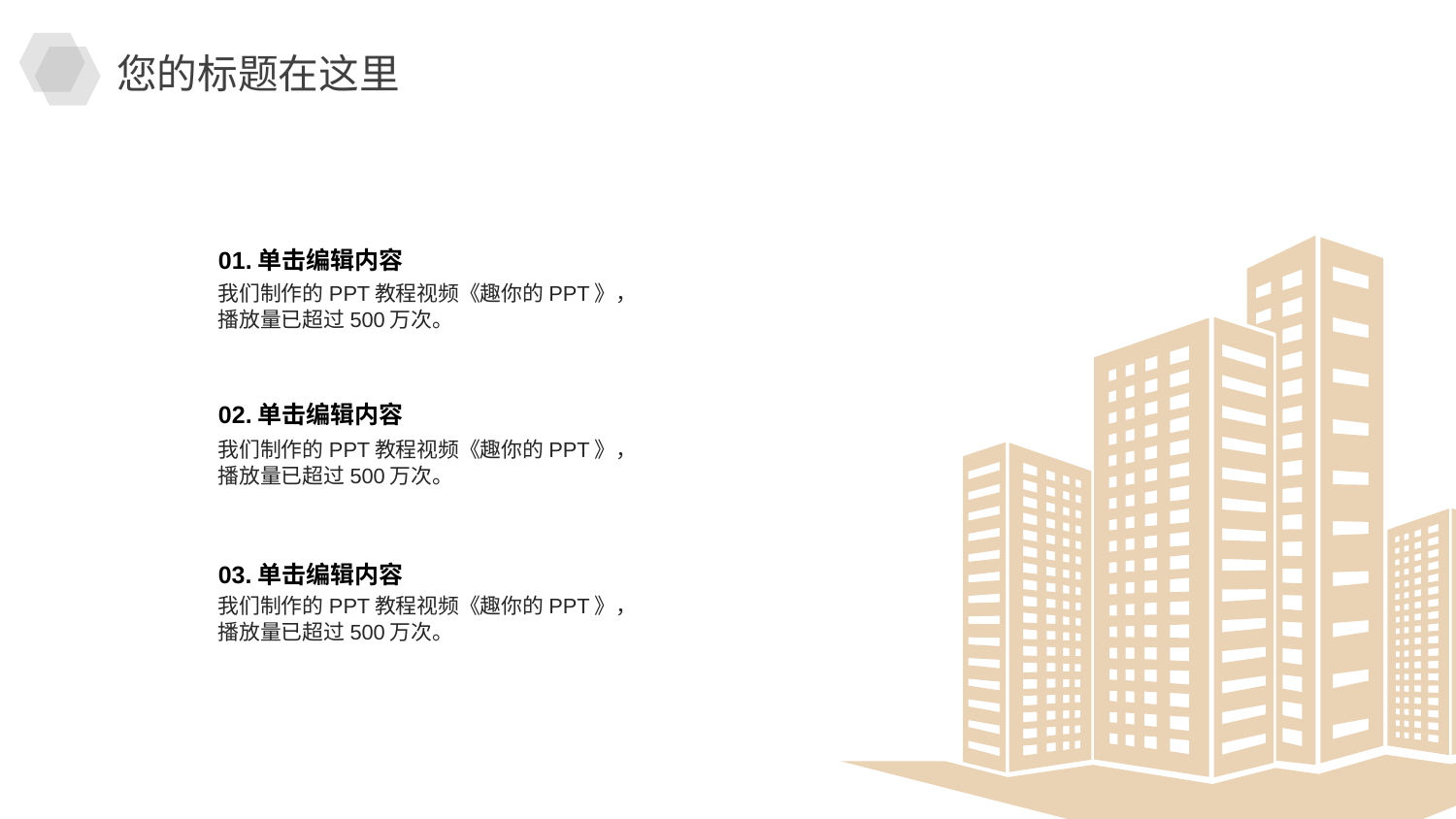

您的标题在这里
01.单击编辑内容

我们制作的PPT教程视频《趣你的PPT》，播放量已超过500万次。
02.单击编辑内容
我们制作的PPT教程视频《趣你的PPT》，播放量已超过500万次。
03.单击编辑内容
我们制作的PPT教程视频《趣你的PPT》，播放量已超过500万次。